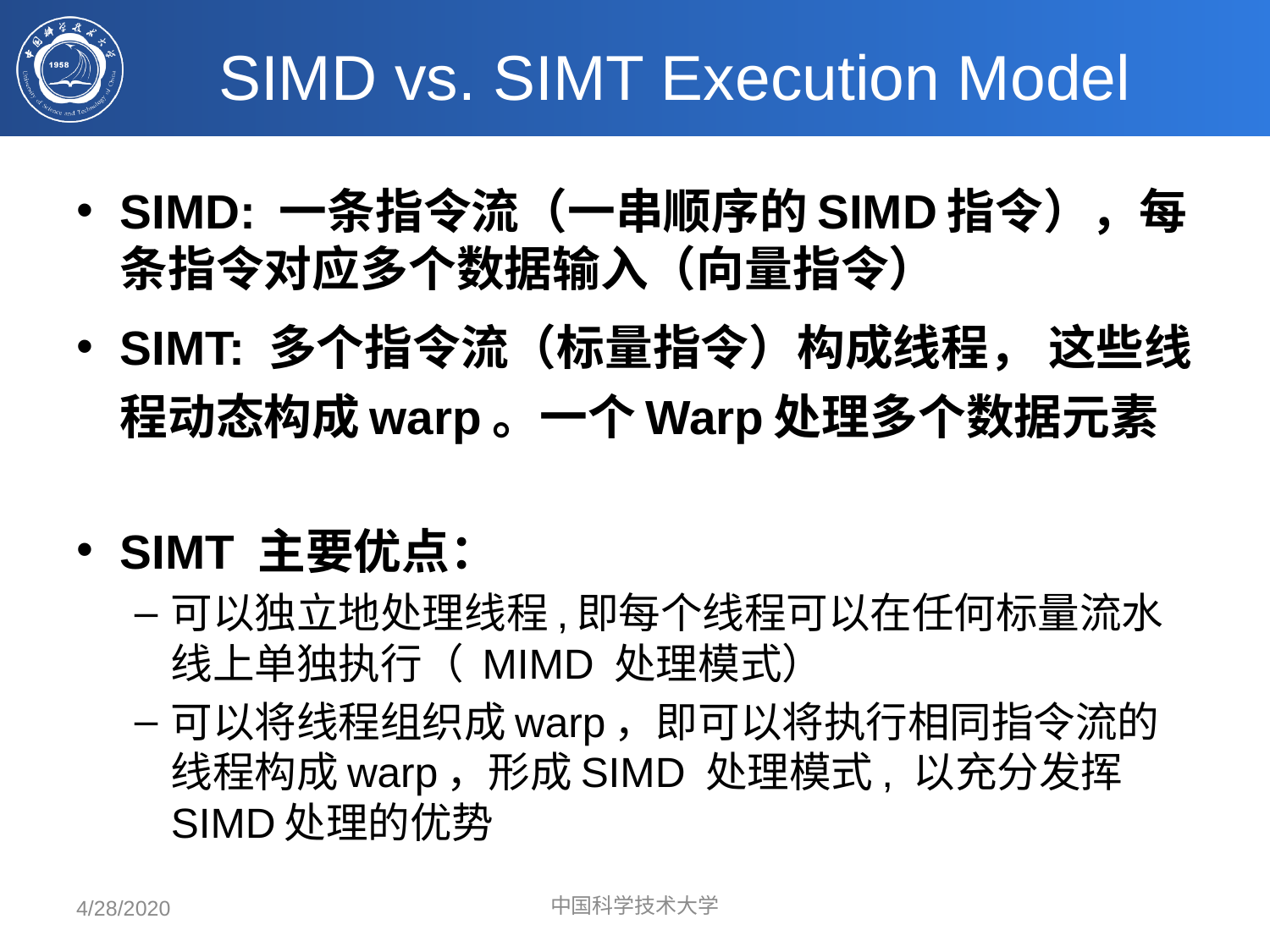

# SIMD vs. SIMT Execution Model
SIMD: 一条指令流（一串顺序的SIMD指令），每条指令对应多个数据输入（向量指令）
SIMT: 多个指令流（标量指令）构成线程， 这些线程动态构成warp。一个Warp处理多个数据元素

SIMT 主要优点：
可以独立地处理线程,即每个线程可以在任何标量流水线上单独执行（ MIMD 处理模式）
可以将线程组织成warp，即可以将执行相同指令流的线程构成warp，形成SIMD 处理模式, 以充分发挥SIMD处理的优势
4/28/2020
中国科学技术大学